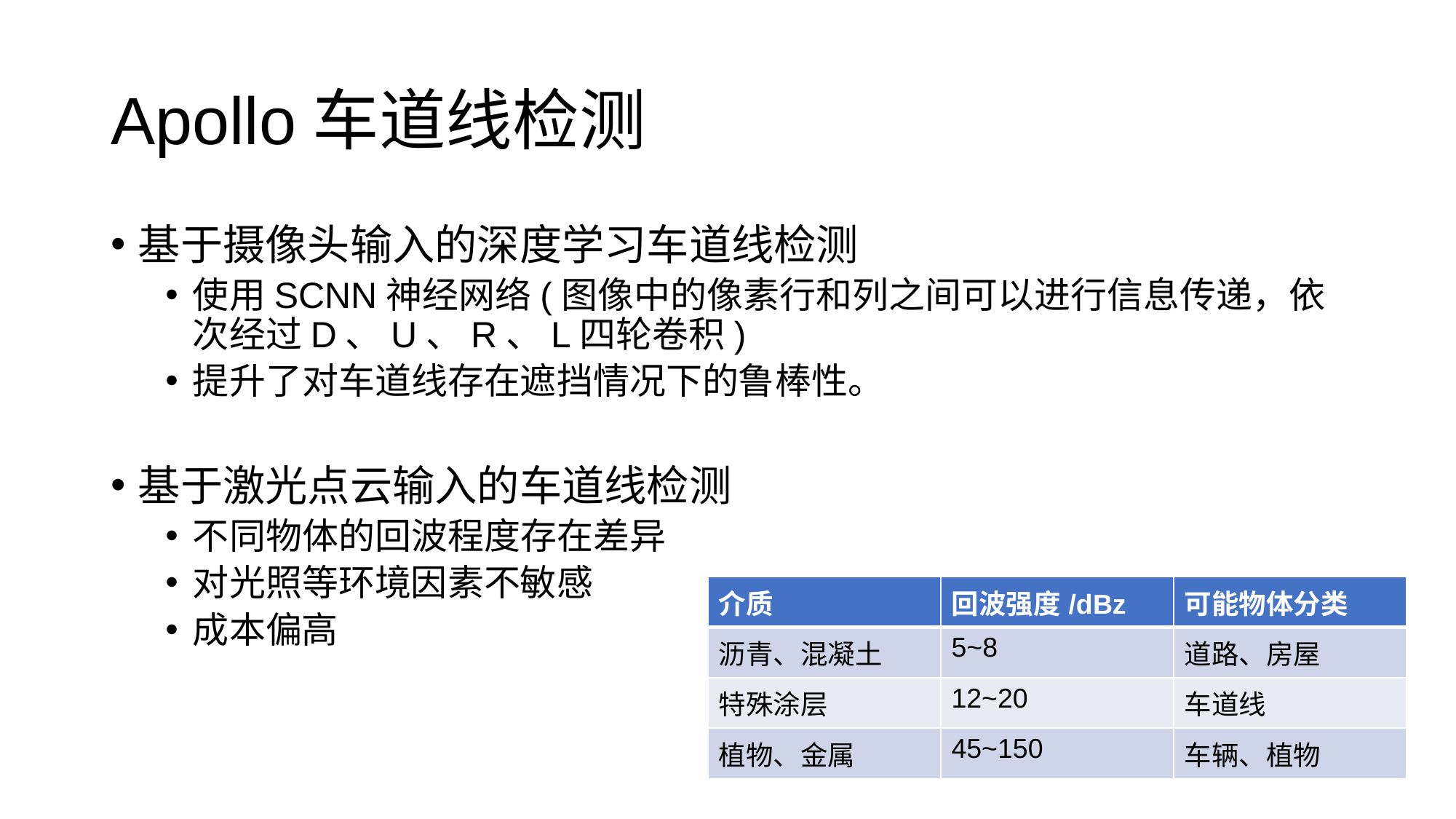

# Apollo车道线检测
基于摄像头输入的深度学习车道线检测
使用SCNN神经网络(图像中的像素行和列之间可以进行信息传递，依次经过D、U、R、L四轮卷积)
提升了对车道线存在遮挡情况下的鲁棒性。

基于激光点云输入的车道线检测
不同物体的回波程度存在差异
对光照等环境因素不敏感
成本偏高

| 介质 | 回波强度/dBz | 可能物体分类 |
| --- | --- | --- |
| 沥青、混凝土 | 5~8 | 道路、房屋 |
| 特殊涂层 | 12~20 | 车道线 |
| 植物、金属 | 45~150 | 车辆、植物 |